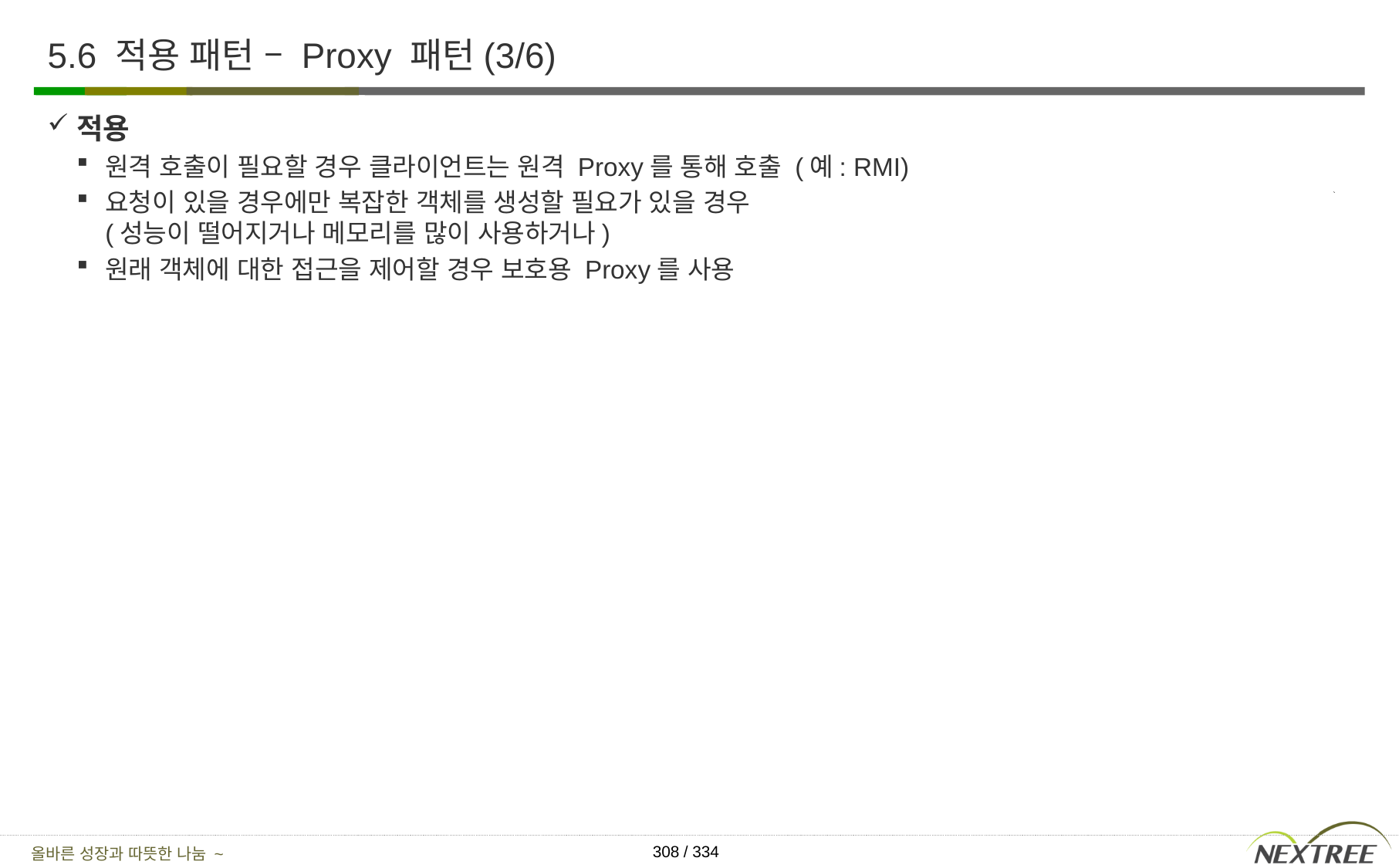

# 5.6 적용 패턴 – Proxy 패턴(3/6)
적용
원격 호출이 필요할 경우 클라이언트는 원격 Proxy를 통해 호출 (예: RMI)
요청이 있을 경우에만 복잡한 객체를 생성할 필요가 있을 경우
(성능이 떨어지거나 메모리를 많이 사용하거나)
원래 객체에 대한 접근을 제어할 경우 보호용 Proxy를 사용